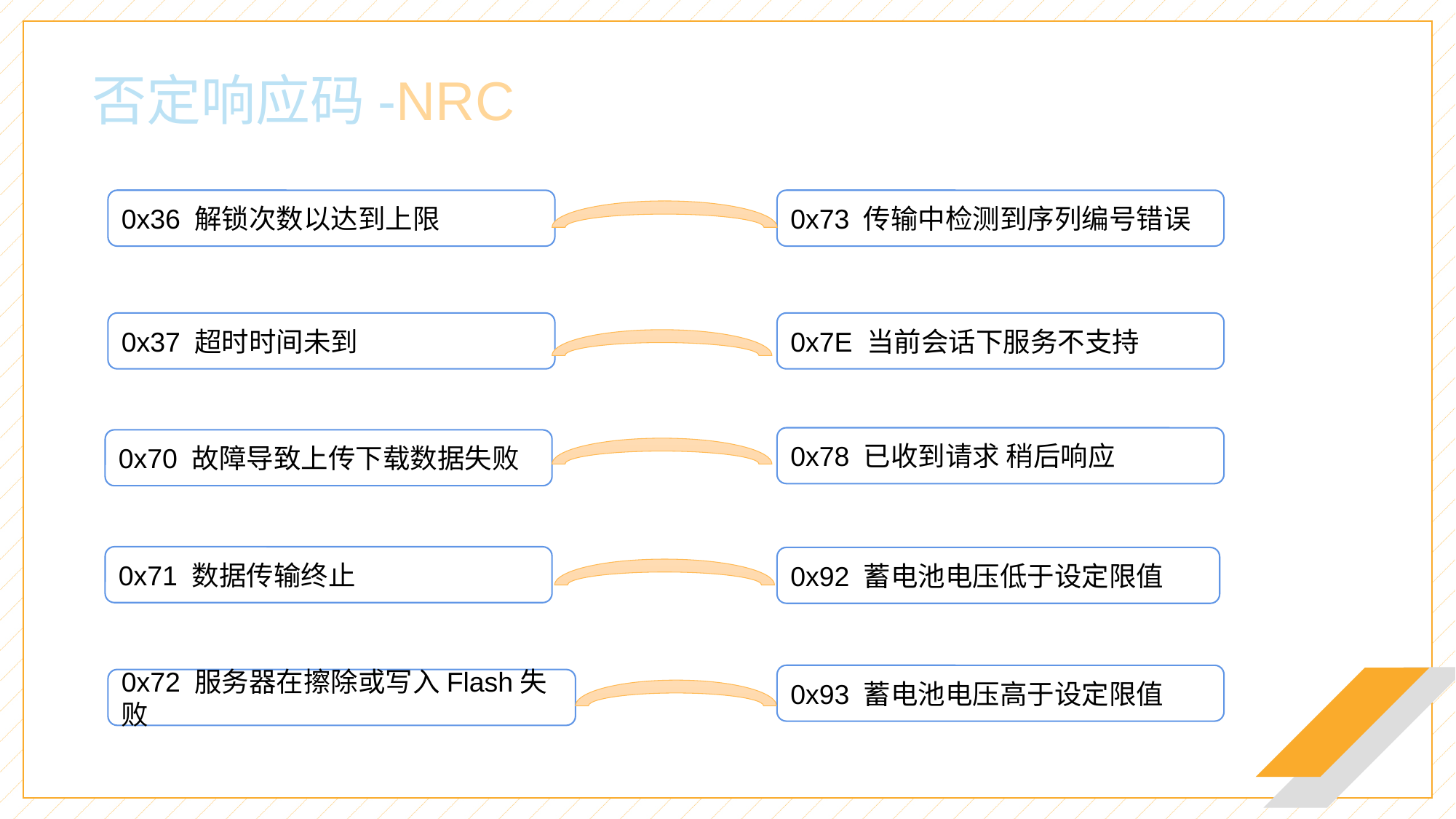

否定响应码-NRC
0x36 解锁次数以达到上限
0x73 传输中检测到序列编号错误

0x37 超时时间未到
0x7E 当前会话下服务不支持

0x78 已收到请求 稍后响应
0x70 故障导致上传下载数据失败

0x71 数据传输终止
0x92 蓄电池电压低于设定限值

0x93 蓄电池电压高于设定限值
0x72 服务器在擦除或写入Flash失败